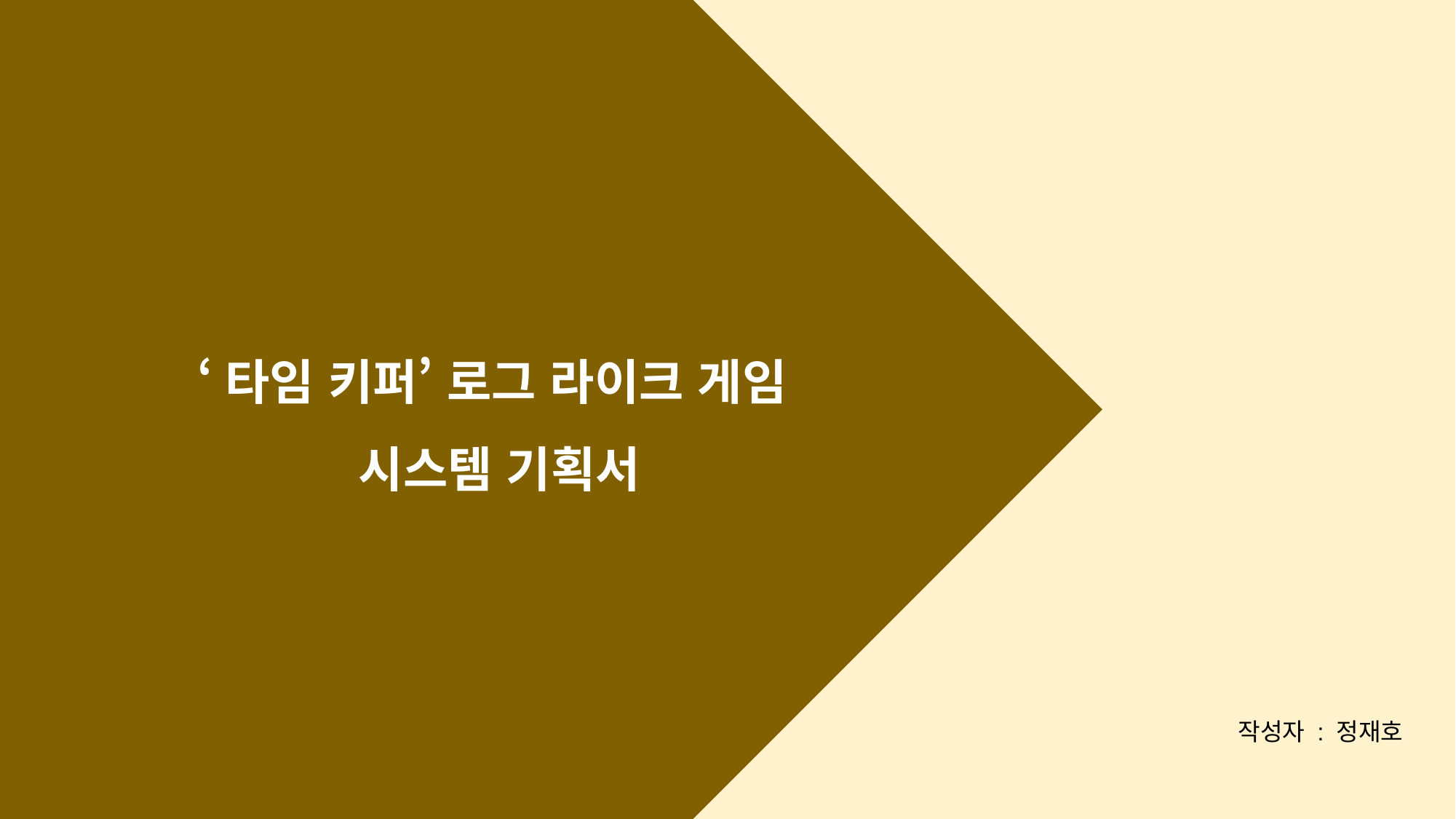

# ‘타임 키퍼’ 로그 라이크 게임 시스템 기획서
작성자 : 정재호